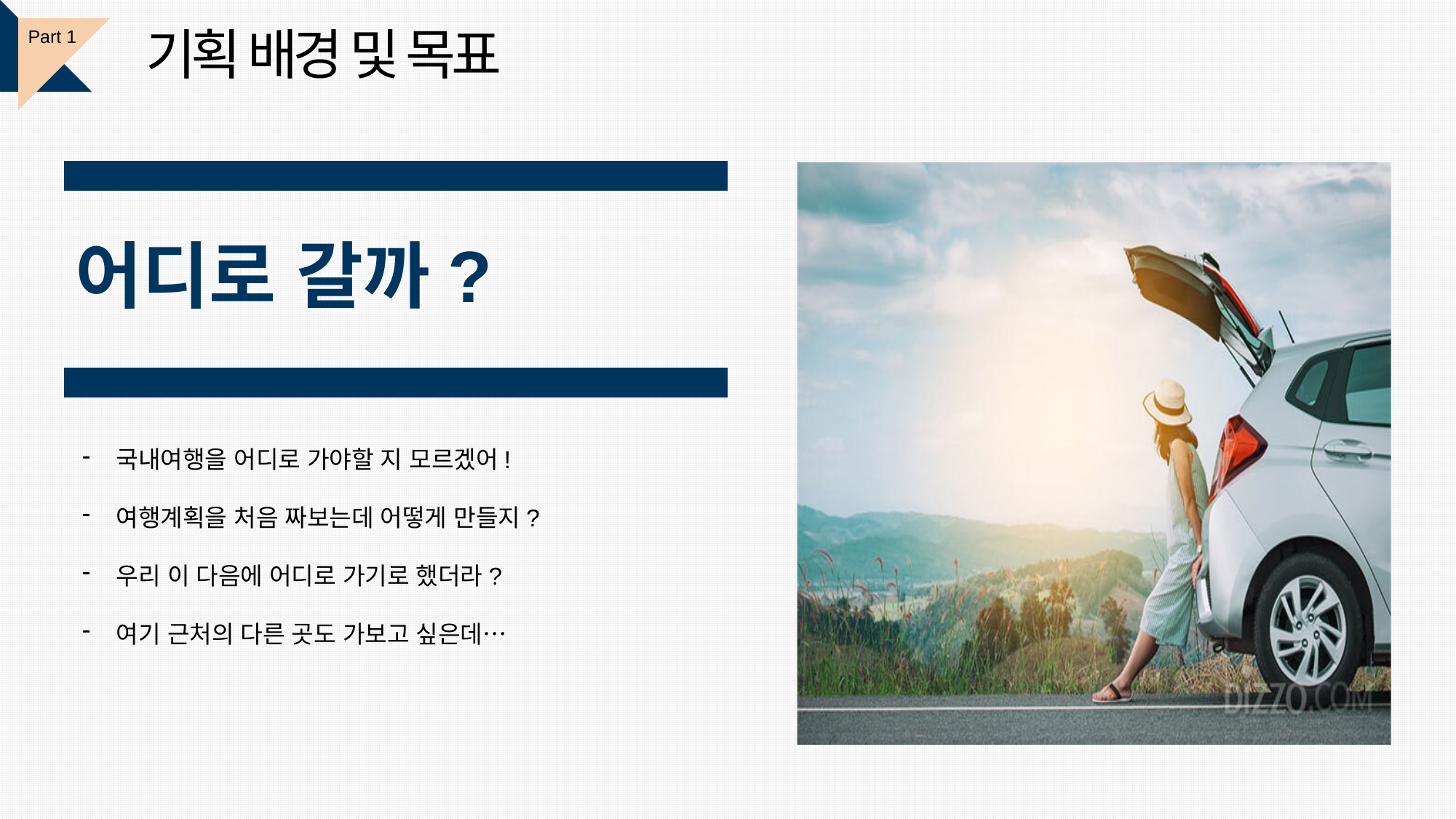

기획 배경 및 목표

Part 1

어디로 갈까?
국내여행을 어디로 가야할 지 모르겠어!

여행계획을 처음 짜보는데 어떻게 만들지?

우리 이 다음에 어디로 가기로 했더라?

여기 근처의 다른 곳도 가보고 싶은데…